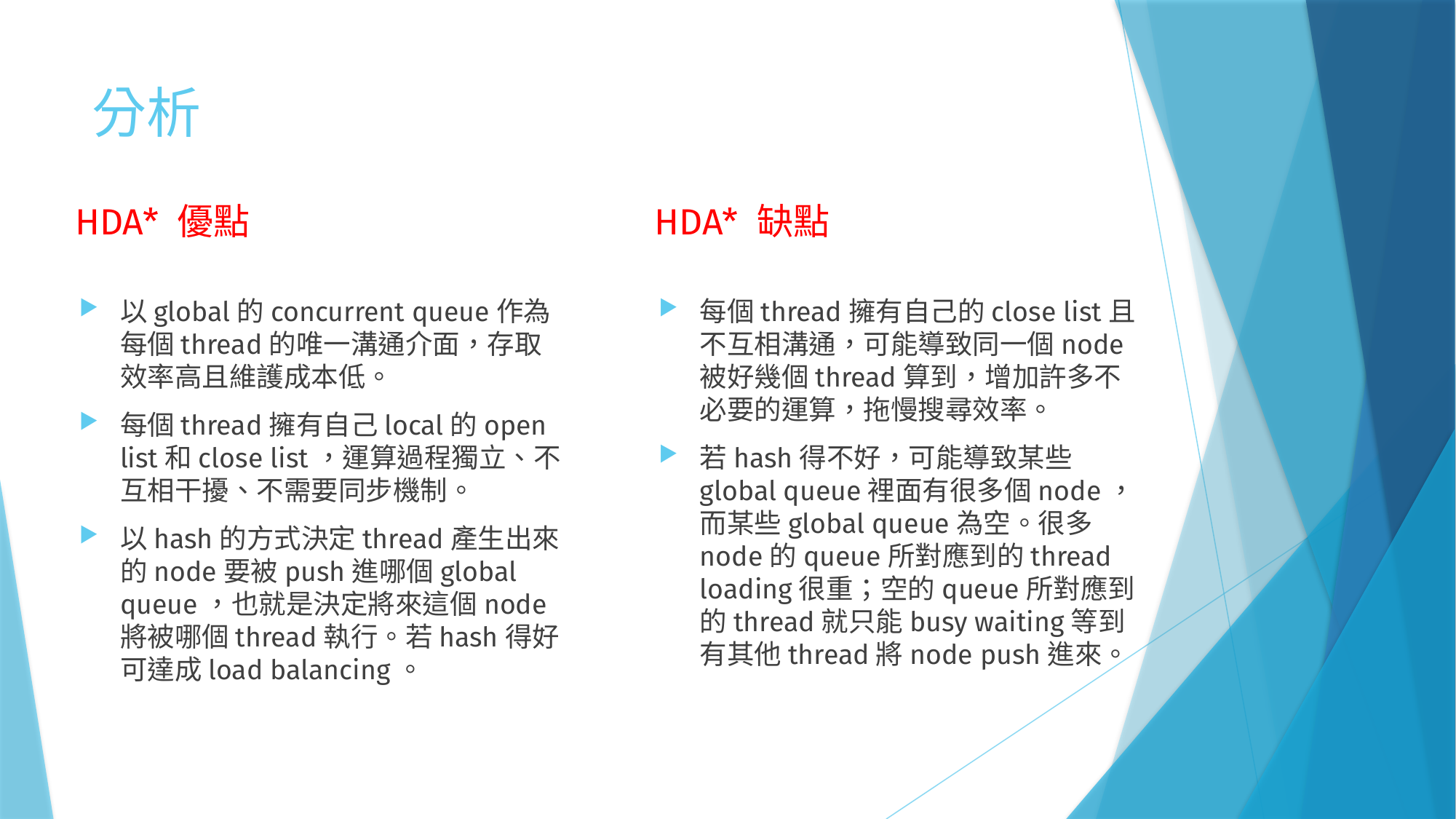

# 分析
HDA* 優點
HDA* 缺點
以global的concurrent queue作為每個thread的唯一溝通介面，存取效率高且維護成本低。
每個thread擁有自己local的open list和close list，運算過程獨立、不互相干擾、不需要同步機制。
以hash的方式決定thread產生出來的node要被push進哪個global queue，也就是決定將來這個node將被哪個thread執行。若hash得好可達成load balancing。
每個thread擁有自己的close list且不互相溝通，可能導致同一個node被好幾個thread算到，增加許多不必要的運算，拖慢搜尋效率。
若hash得不好，可能導致某些global queue裡面有很多個node，而某些global queue為空。很多node的queue所對應到的thread loading很重；空的queue所對應到的thread就只能busy waiting等到有其他thread將node push進來。